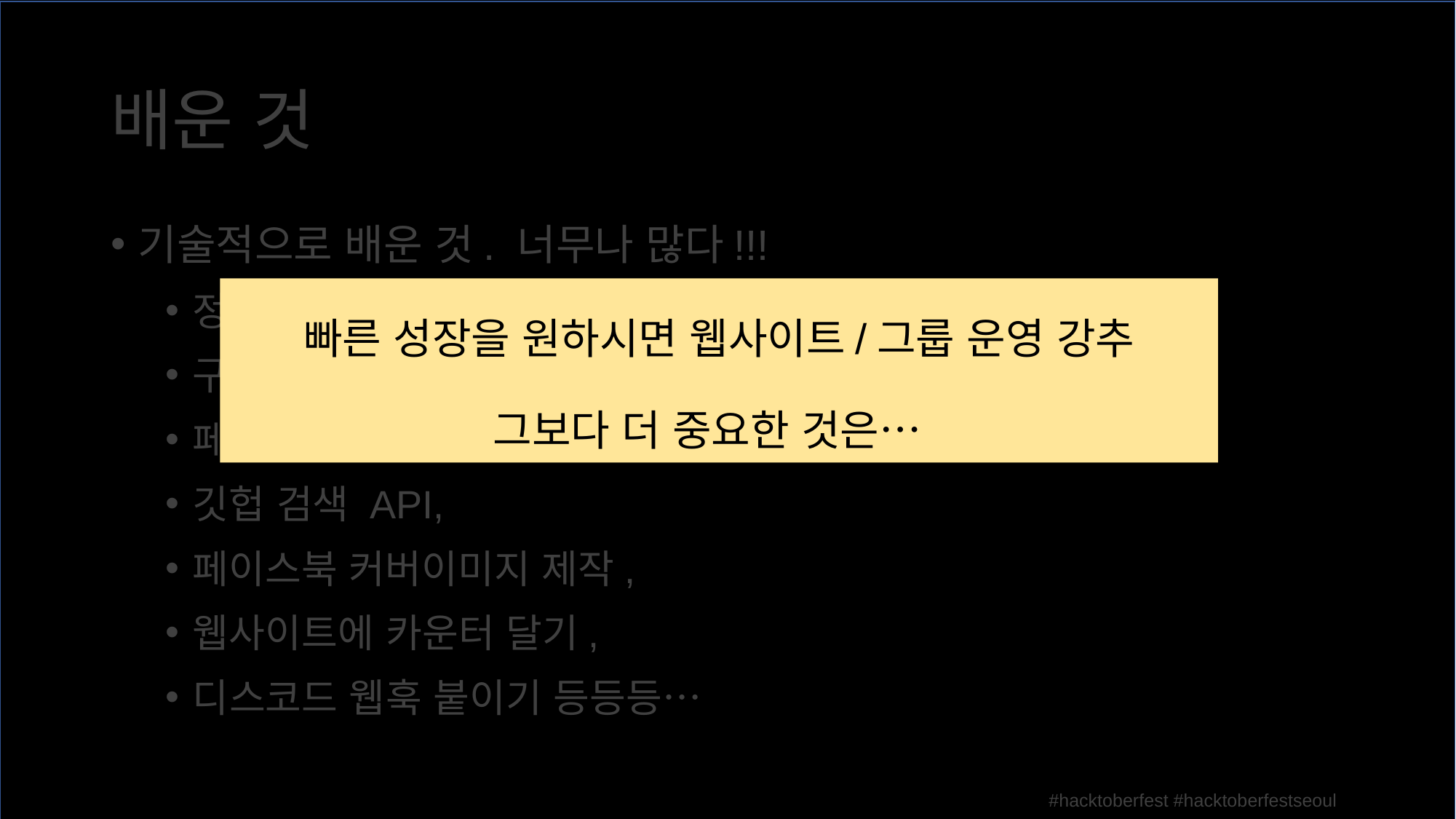

# 배운 것
기술적으로 배운 것. 너무나 많다!!!
정적 사이트 만들기(Material for mkDocs),
구글 어낼리틱스 붙이기,
페이스북 오픈 프로토콜,
깃헙 검색 API,
페이스북 커버이미지 제작,
웹사이트에 카운터 달기,
디스코드 웹훅 붙이기 등등등…

빠른 성장을 원하시면 웹사이트/그룹 운영 강추
그보다 더 중요한 것은…
#hacktoberfest #hacktoberfestseoul